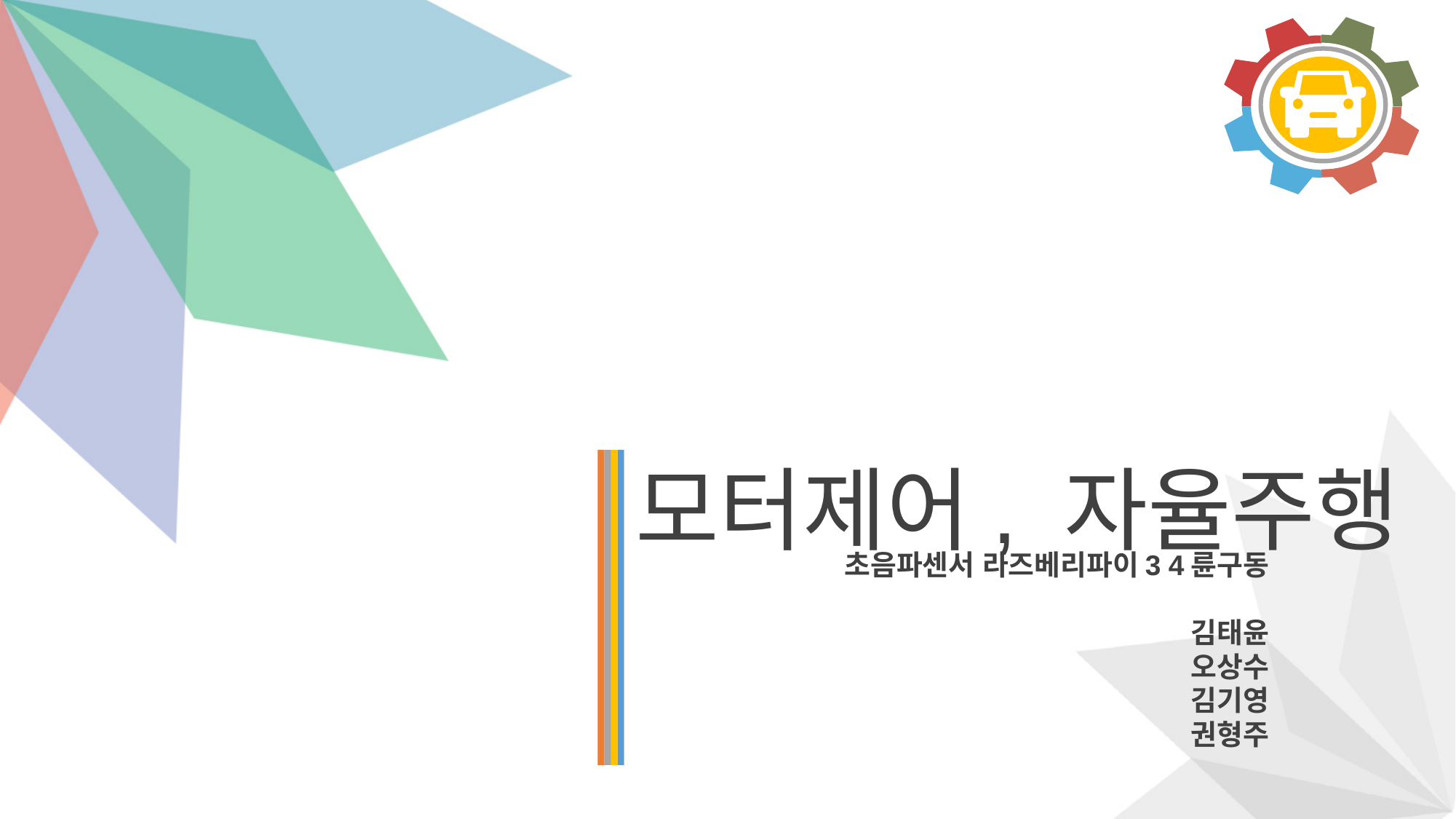

모터제어, 자율주행

초음파센서 라즈베리파이3 4륜구동

김태윤
오상수
김기영
권형주